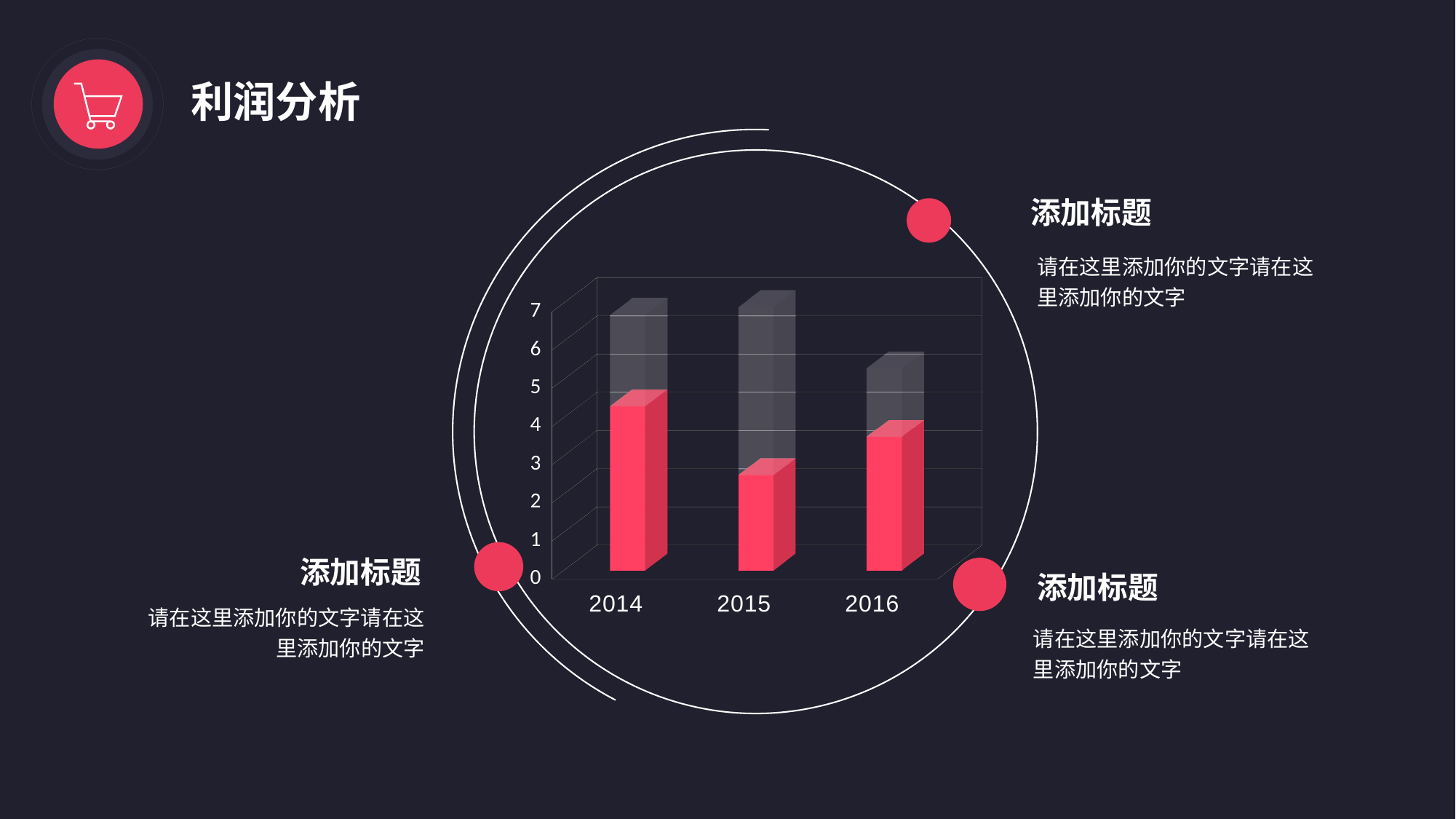

利润分析

添加标题

请在这里添加你的文字请在这里添加你的文字

[unsupported chart]

添加标题

添加标题
请在这里添加你的文字请在这里添加你的文字

请在这里添加你的文字请在这里添加你的文字